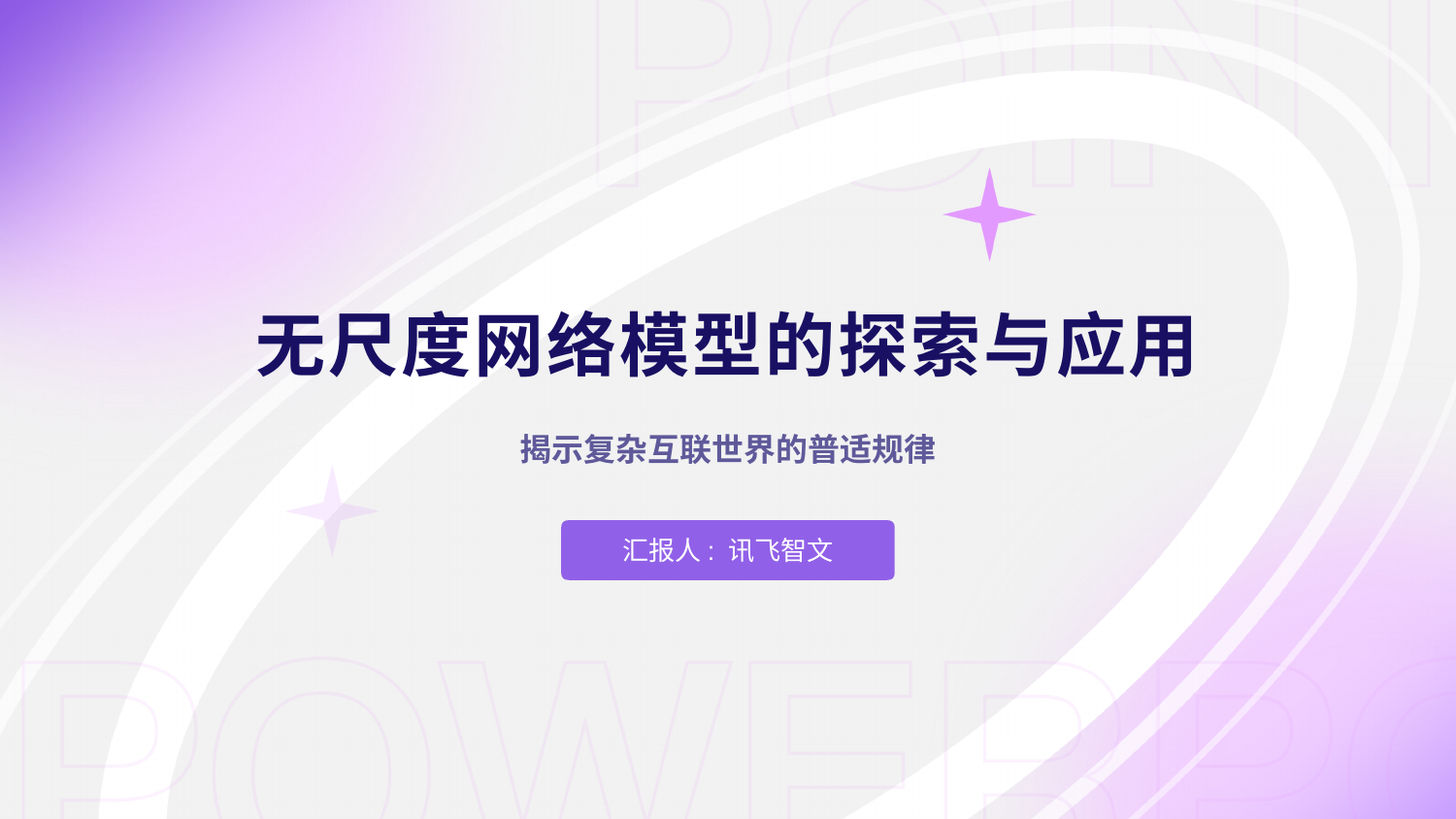

无尺度网络模型的探索与应用
揭示复杂互联世界的普适规律
汇报人: 讯飞智文